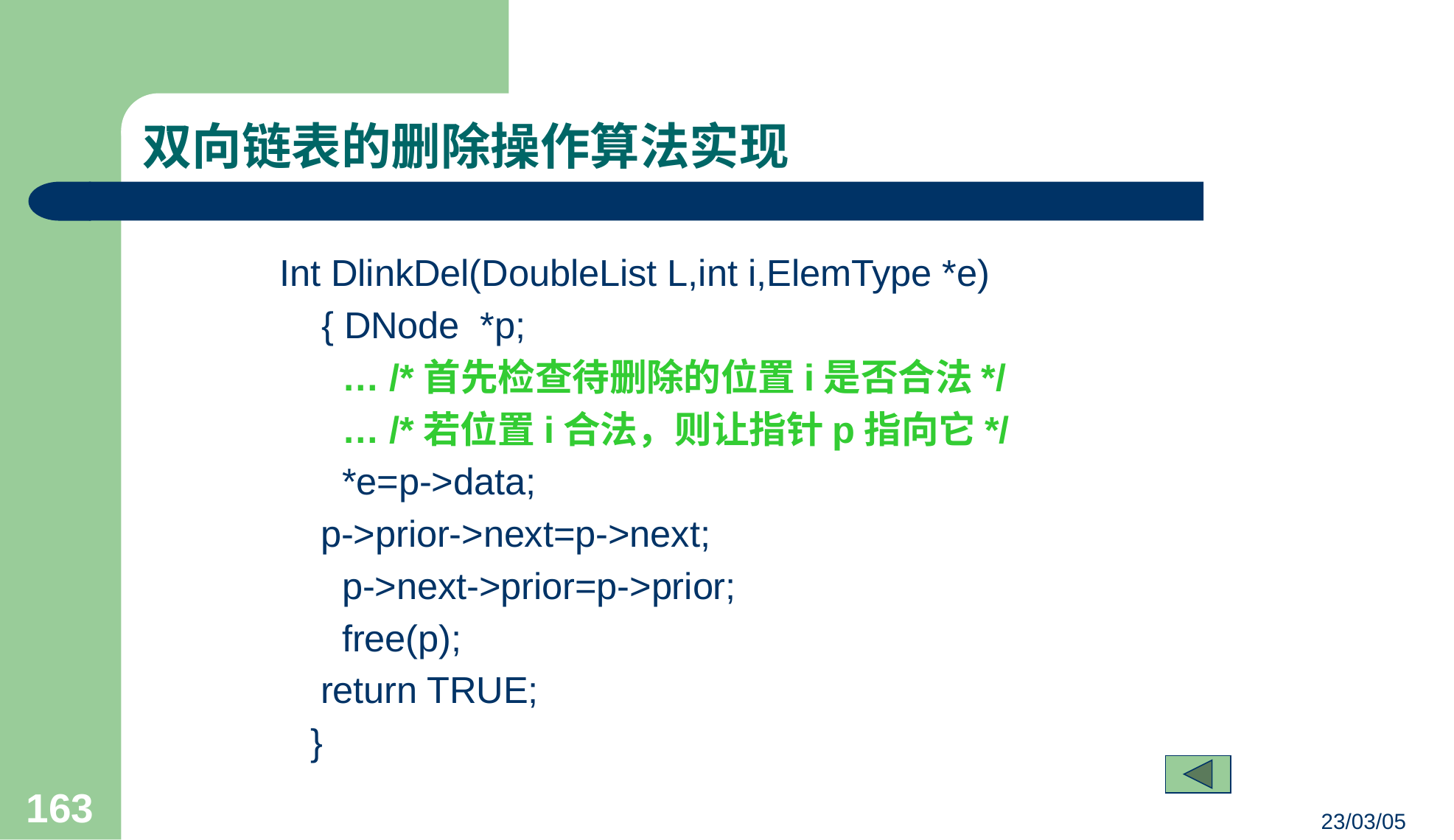

# 双向链表的删除操作算法实现
Int DlinkDel(DoubleList L,int i,ElemType *e)
	{ DNode  *p;
	  … /*首先检查待删除的位置i是否合法*/
	  … /*若位置i合法，则让指针p指向它*/
  	  *e=p->data;
    p->prior->next=p->next;
  	  p->next->prior=p->prior;
  	  free(p);
    return TRUE;
   }

163
23/03/05